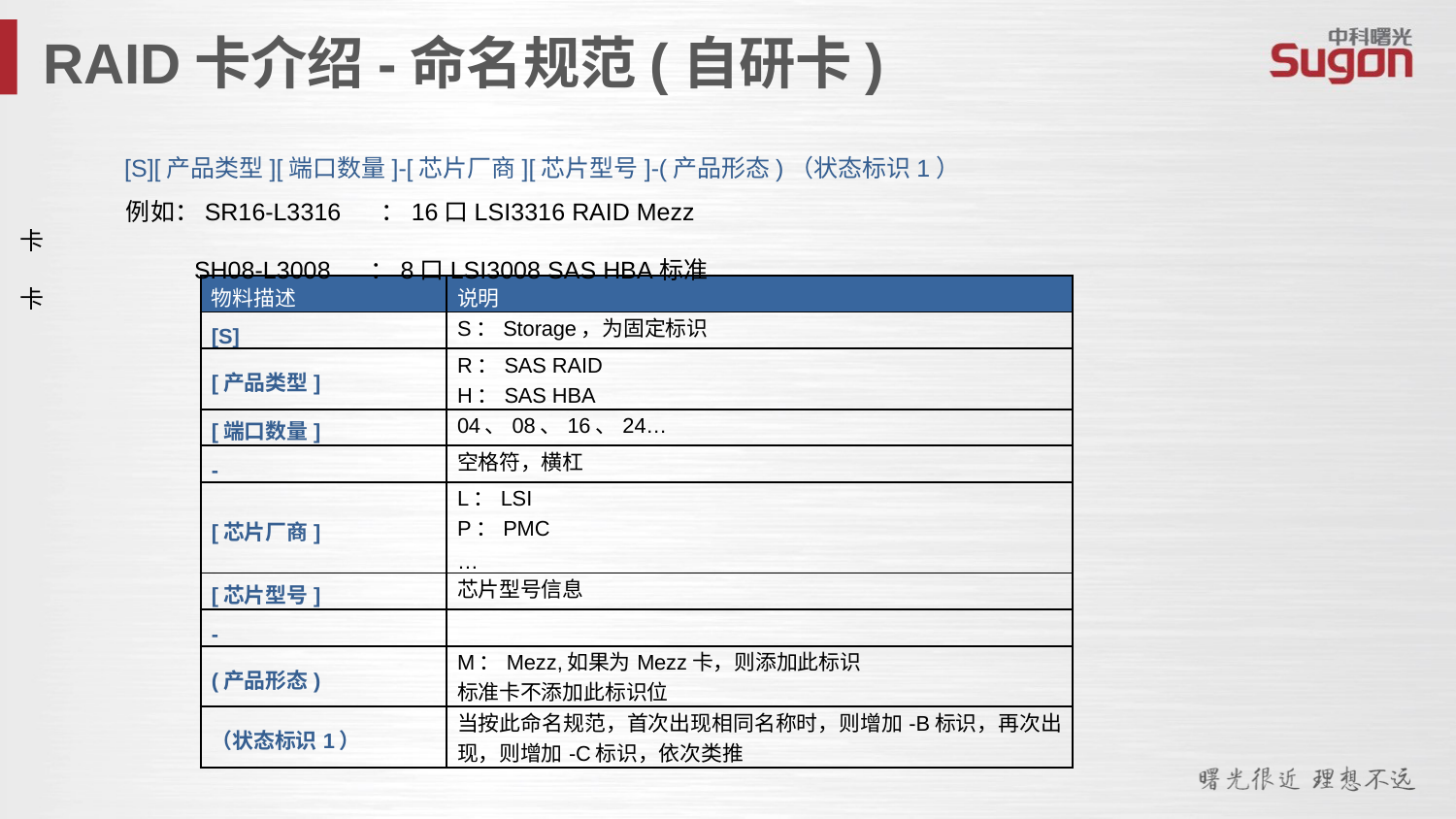

RAID卡介绍-命名规范(自研卡)

[S][产品类型][端口数量]-[芯片厂商][芯片型号]-(产品形态)（状态标识1）
例如：SR16-L3316     ：16口LSI3316 RAID Mezz卡
          SH08-L3008     ：8口LSI3008 SAS HBA标准卡
| 物料描述 | 说明 |
| --- | --- |
| [S] | S：Storage，为固定标识 |
| [产品类型] | R：SAS RAID H：SAS HBA |
| [端口数量] | 04、08、16、24… |
| - | 空格符，横杠 |
| [芯片厂商] | L：LSI P：PMC … |
| [芯片型号] | 芯片型号信息 |
| - |  |
| (产品形态) | M：Mezz,如果为Mezz卡，则添加此标识 标准卡不添加此标识位 |
| （状态标识1） | 当按此命名规范，首次出现相同名称时，则增加-B标识，再次出现，则增加-C标识，依次类推 |